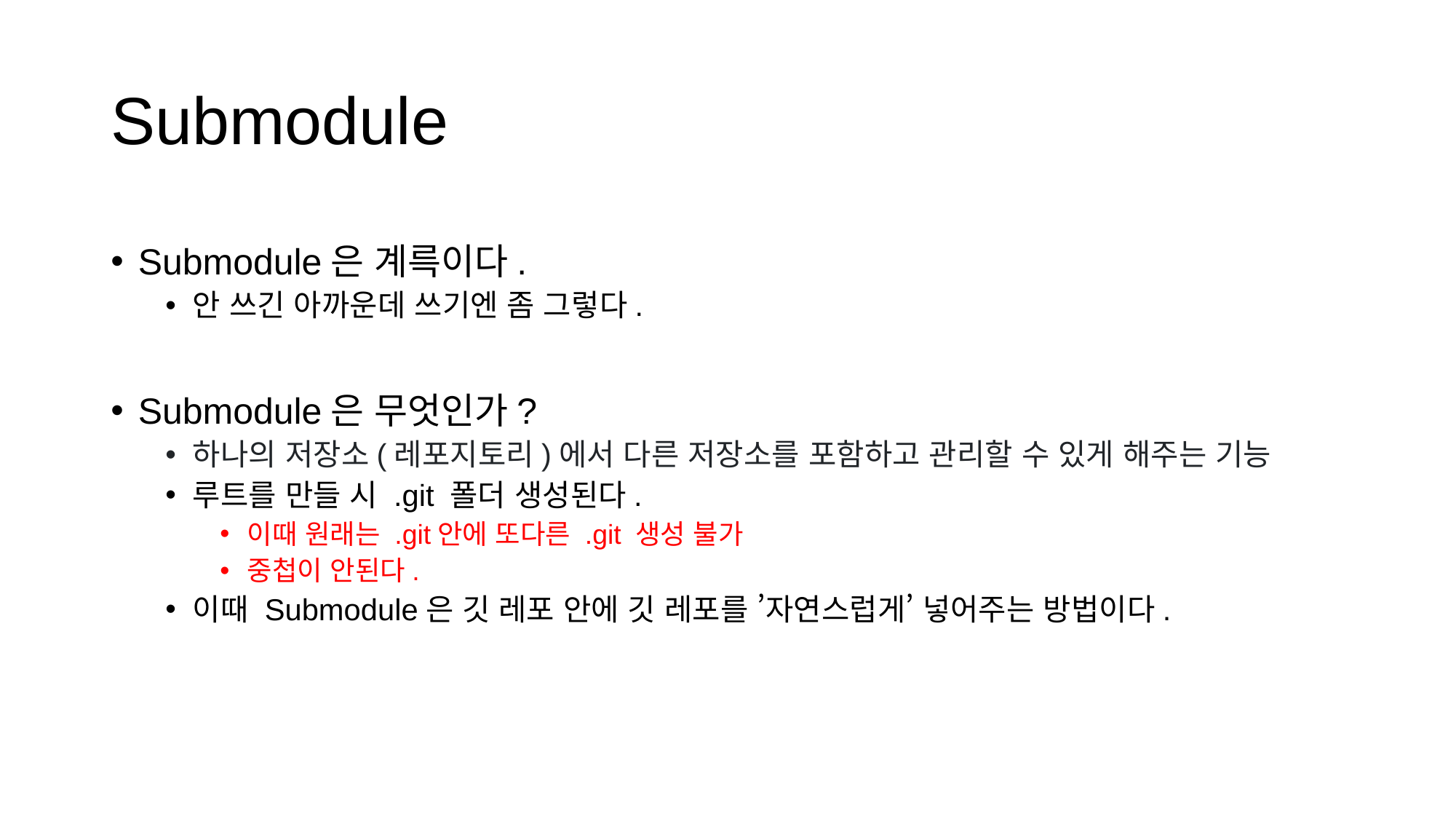

# Submodule
Submodule은 계륵이다.
안 쓰긴 아까운데 쓰기엔 좀 그렇다.

Submodule은 무엇인가?
하나의 저장소(레포지토리)에서 다른 저장소를 포함하고 관리할 수 있게 해주는 기능
루트를 만들 시 .git 폴더 생성된다.
이때 원래는 .git안에 또다른 .git 생성 불가
중첩이 안된다.
이때 Submodule은 깃 레포 안에 깃 레포를 ’자연스럽게’ 넣어주는 방법이다.